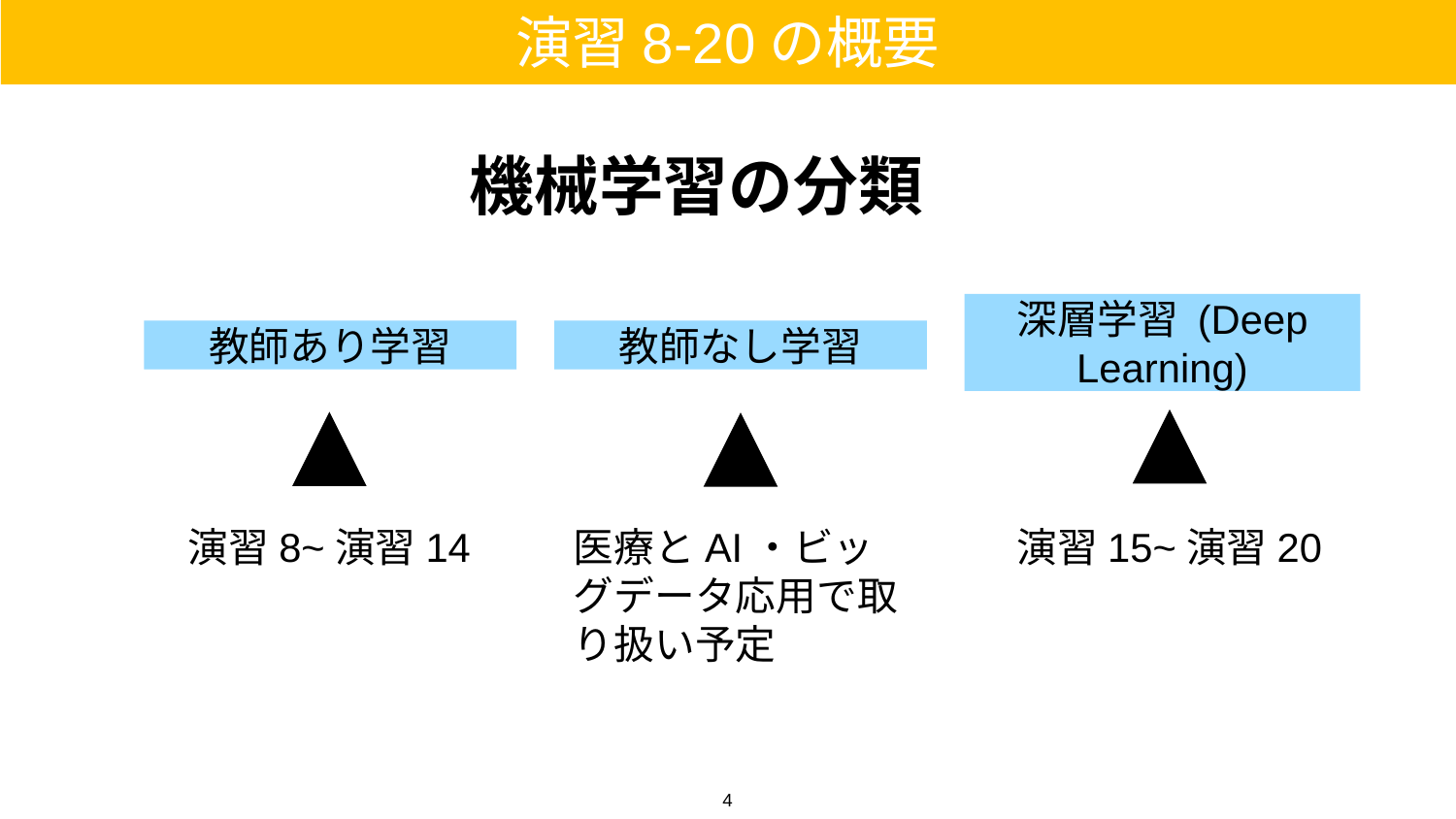

演習8-20の概要
機械学習の分類
教師あり学習
教師なし学習
深層学習 (Deep Learning)
演習8~演習14
医療とAI・ビッグデータ応用で取り扱い予定
演習15~演習20
4